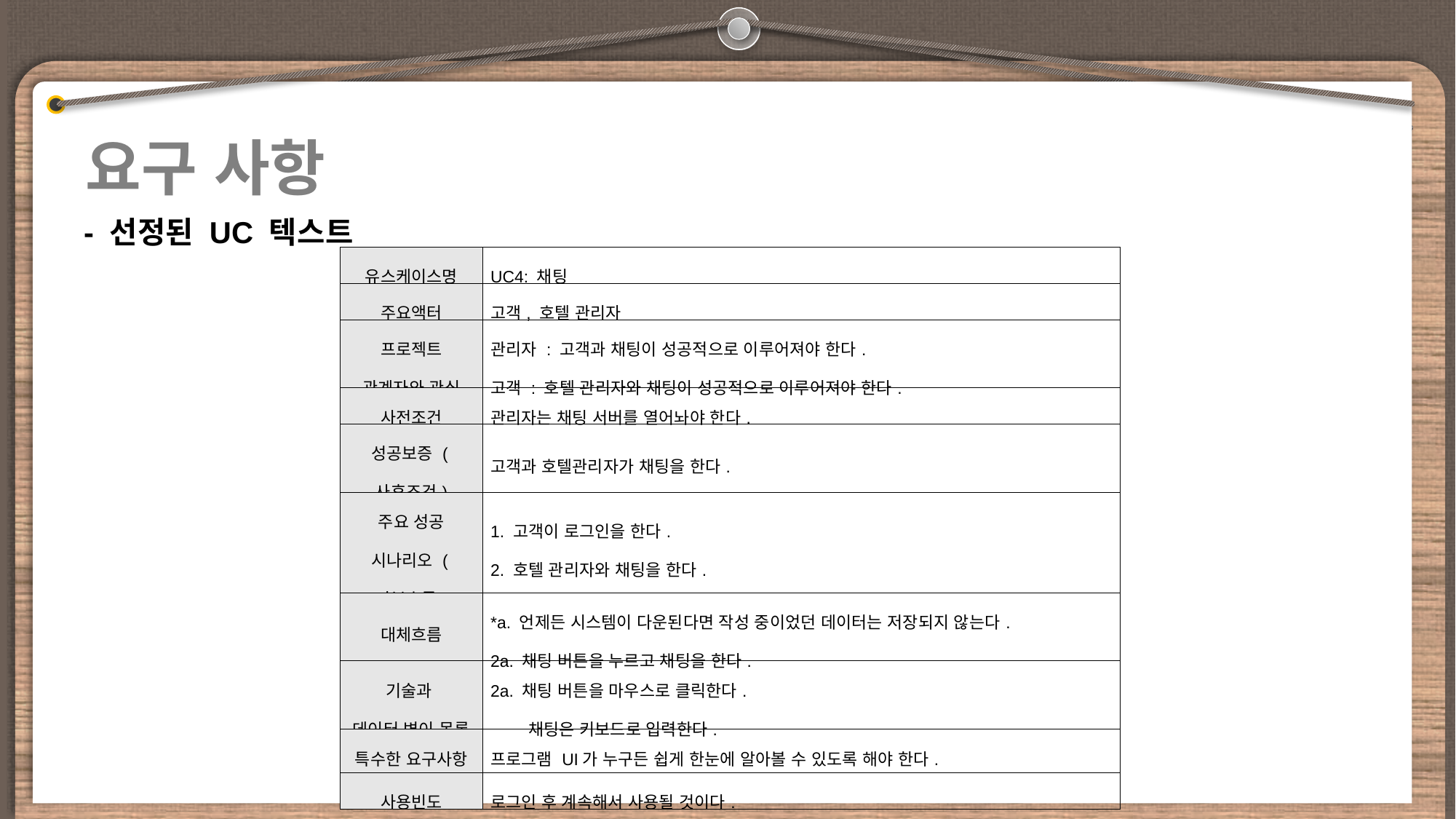

요구 사항
- 선정된 UC 텍스트
| 유스케이스명 | UC4: 채팅 |
| --- | --- |
| 주요액터 | 고객, 호텔 관리자 |
| 프로젝트 관계자와 관심 | 관리자 : 고객과 채팅이 성공적으로 이루어져야 한다. 고객 : 호텔 관리자와 채팅이 성공적으로 이루어져야 한다. |
| 사전조건 | 관리자는 채팅 서버를 열어놔야 한다. |
| 성공보증 (사후조건) | 고객과 호텔관리자가 채팅을 한다. |
| 주요 성공 시나리오 (기본흐름) | 1. 고객이 로그인을 한다. 2. 호텔 관리자와 채팅을 한다. |
| 대체흐름 | \*a. 언제든 시스템이 다운된다면 작성 중이었던 데이터는 저장되지 않는다. 2a. 채팅 버튼을 누르고 채팅을 한다. |
| 기술과 데이터 변이 목록 | 2a. 채팅 버튼을 마우스로 클릭한다. 채팅은 키보드로 입력한다. |
| 특수한 요구사항 | 프로그램 UI가 누구든 쉽게 한눈에 알아볼 수 있도록 해야 한다. |
| 사용빈도 | 로그인 후 계속해서 사용될 것이다. |